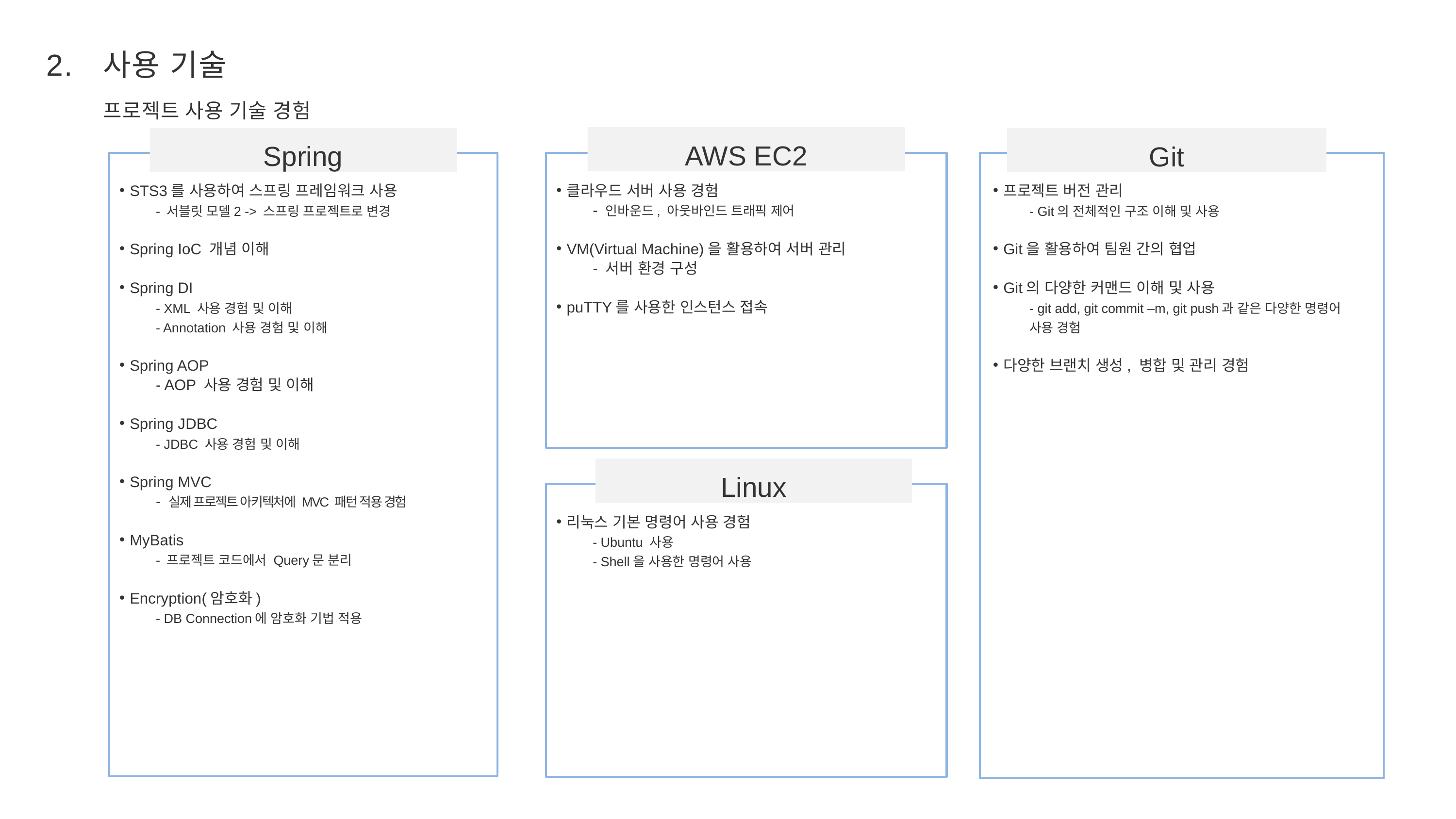

2.
사용 기술
프로젝트 사용 기술 경험
AWS EC2
Spring
Git

클라우드 서버 사용 경험
- 인바운드, 아웃바인드 트래픽 제어

VM(Virtual Machine)을 활용하여 서버 관리
- 서버 환경 구성

puTTY를 사용한 인스턴스 접속

프로젝트 버전 관리
- Git의 전체적인 구조 이해 및 사용

Git을 활용하여 팀원 간의 협업

Git의 다양한 커맨드 이해 및 사용
- git add, git commit –m, git push과 같은 다양한 명령어
사용 경험

다양한 브랜치 생성, 병합 및 관리 경험
STS3를 사용하여 스프링 프레임워크 사용
- 서블릿 모델2 -> 스프링 프로젝트로 변경

Spring IoC 개념 이해

Spring DI
- XML 사용 경험 및 이해
- Annotation 사용 경험 및 이해

Spring AOP
- AOP 사용 경험 및 이해

Spring JDBC
- JDBC 사용 경험 및 이해

Spring MVC
- 실제 프로젝트 아키텍처에 MVC 패턴 적용 경험

MyBatis
- 프로젝트 코드에서 Query문 분리

Encryption(암호화)
- DB Connection에 암호화 기법 적용
Linux

리눅스 기본 명령어 사용 경험
- Ubuntu 사용
- Shell을 사용한 명령어 사용